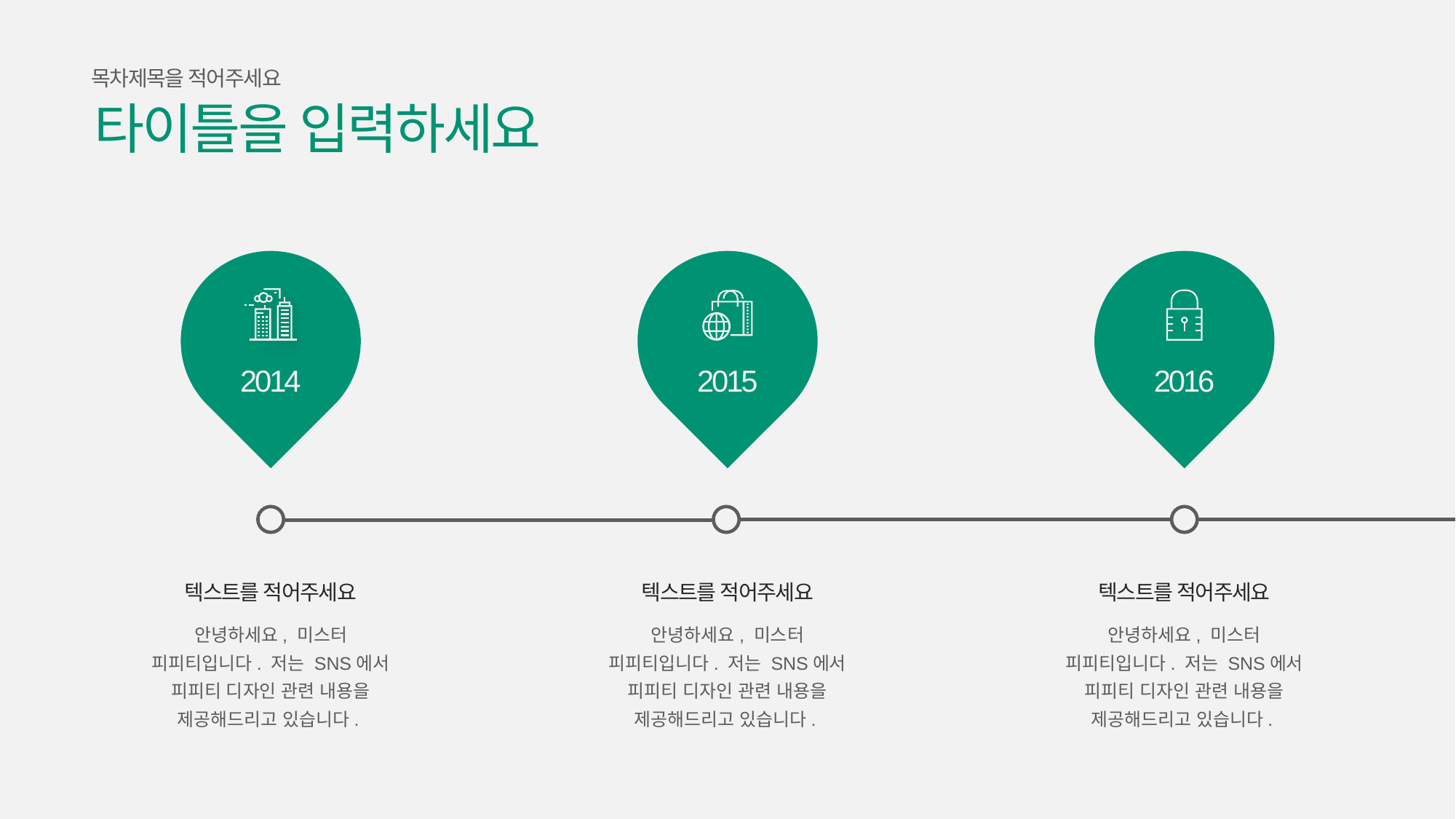

목차제목을 적어주세요
타이틀을 입력하세요

2014
2015
2016

텍스트를 적어주세요
텍스트를 적어주세요
텍스트를 적어주세요
안녕하세요, 미스터 피피티입니다. 저는 SNS에서 피피티 디자인 관련 내용을 제공해드리고 있습니다.
안녕하세요, 미스터 피피티입니다. 저는 SNS에서 피피티 디자인 관련 내용을 제공해드리고 있습니다.
안녕하세요, 미스터 피피티입니다. 저는 SNS에서 피피티 디자인 관련 내용을 제공해드리고 있습니다.